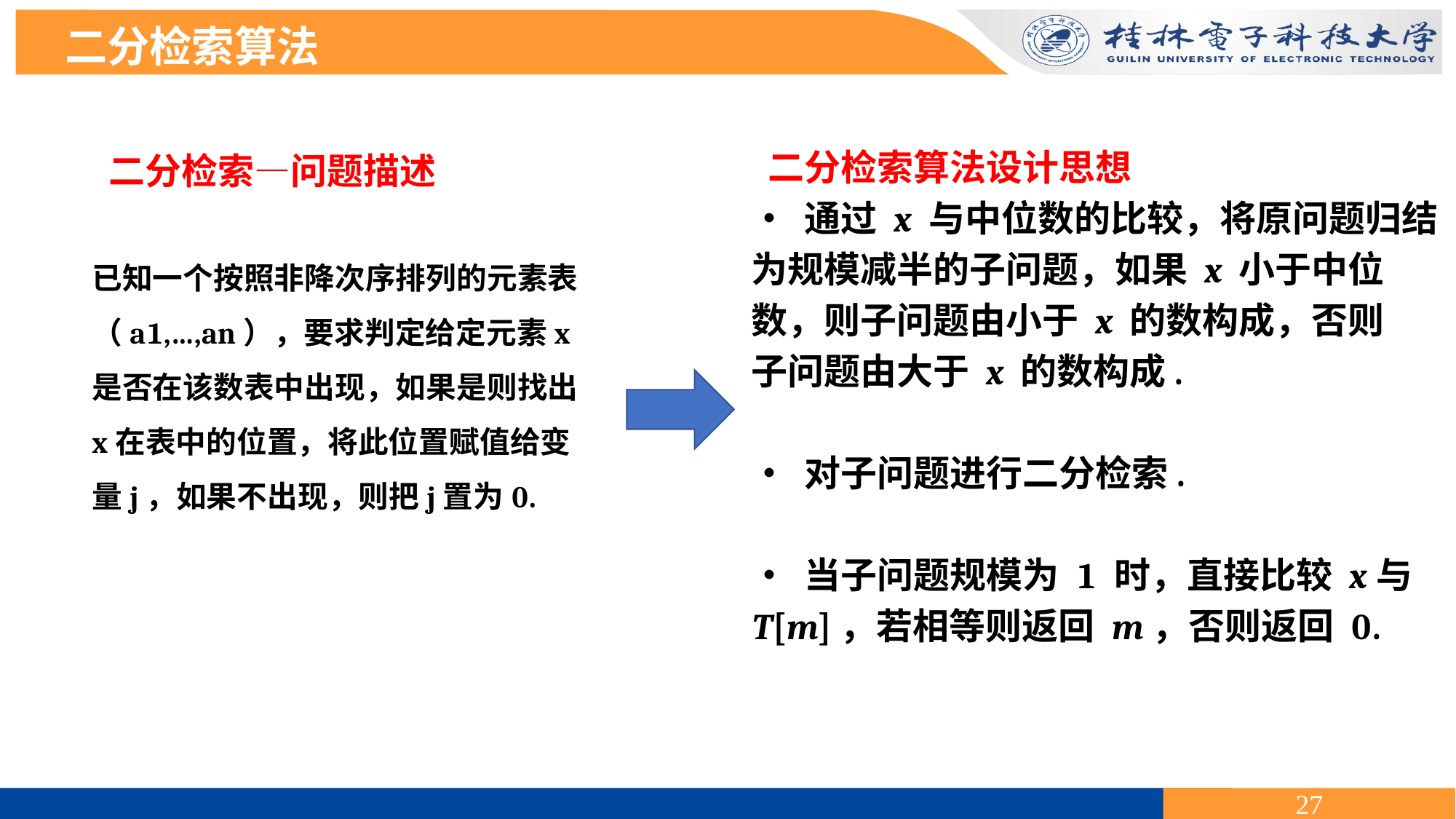

二分检索算法
 二分检索算法设计思想
• 通过 x 与中位数的比较，将原问题归结
为规模减半的子问题，如果 x 小于中位
数，则子问题由小于 x 的数构成，否则
子问题由大于 x 的数构成.

• 对子问题进行二分检索.

• 当子问题规模为 1 时，直接比较 x与
T[m]，若相等则返回 m，否则返回 0.

 二分检索—问题描述

已知一个按照非降次序排列的元素表（a1,…,an），要求判定给定元素x是否在该数表中出现，如果是则找出x在表中的位置，将此位置赋值给变量j，如果不出现，则把j置为0.